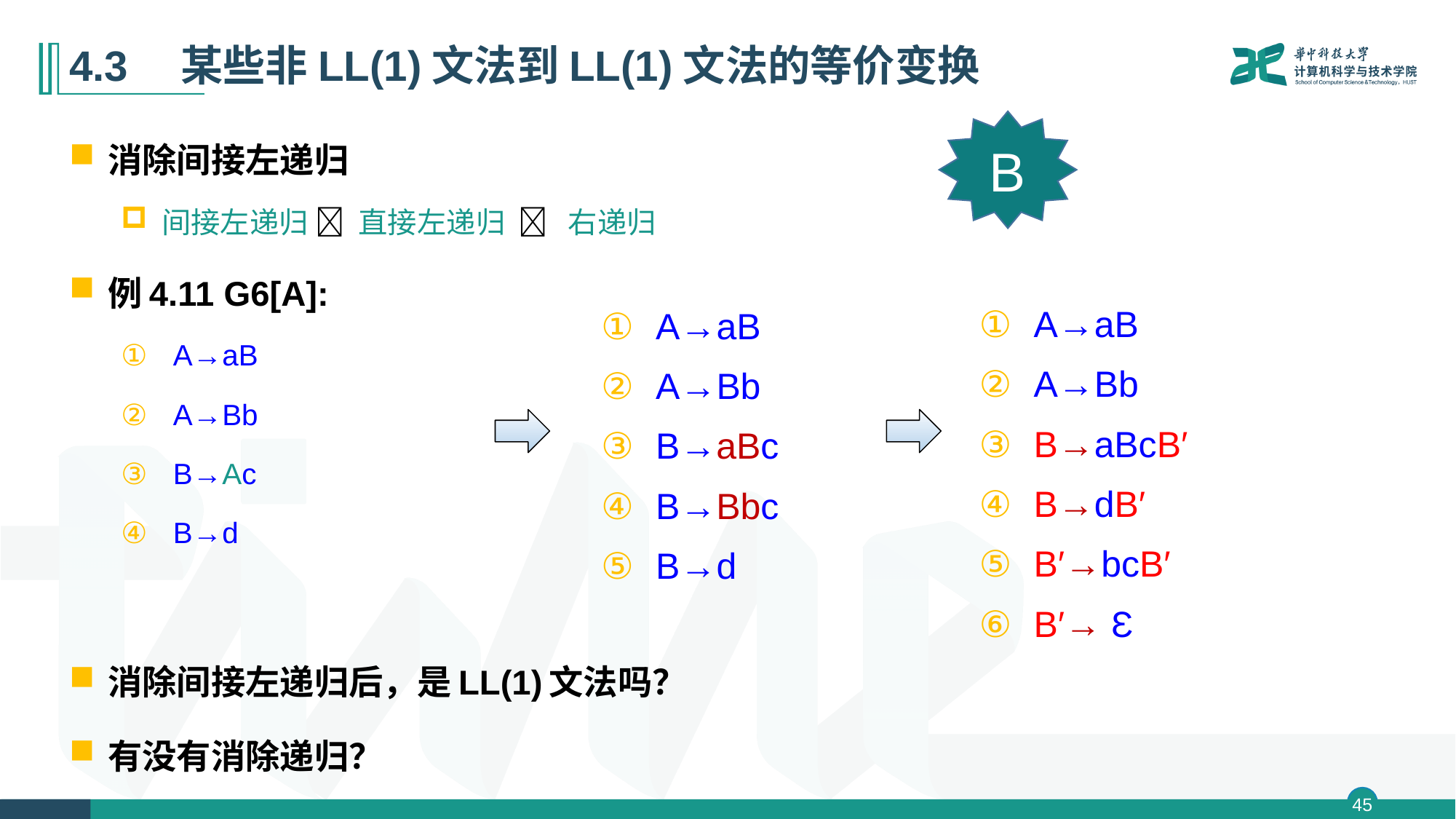

# 4.3　某些非LL(1)文法到LL(1)文法的等价变换
B
消除间接左递归
间接左递归 ⇒  直接左递归  ⇒   右递归
例4.11 G6[A]:
A→aB
A→Bb
B→Ac
B→d

消除间接左递归后，是LL(1)文法吗？
有没有消除递归？
A→aB
A→Bb
B→aBcB′
B→dB′
B′→bcB′
B′→ Ɛ
A→aB
A→Bb
B→aBc
B→Bbc
B→d